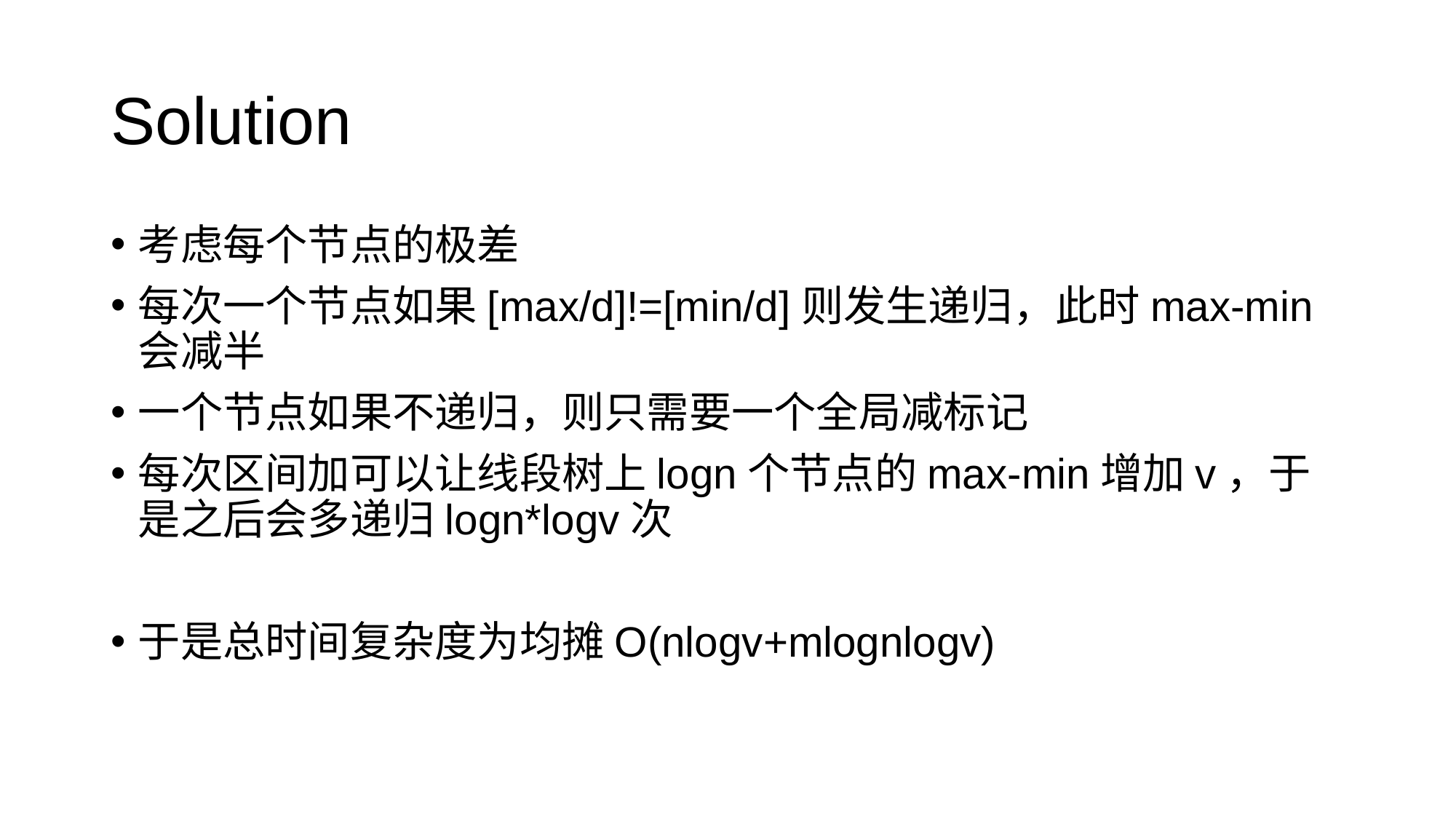

# Solution
考虑每个节点的极差
每次一个节点如果[max/d]!=[min/d]则发生递归，此时max-min会减半
一个节点如果不递归，则只需要一个全局减标记
每次区间加可以让线段树上logn个节点的max-min增加v，于是之后会多递归logn*logv次

于是总时间复杂度为均摊O(nlogv+mlognlogv)